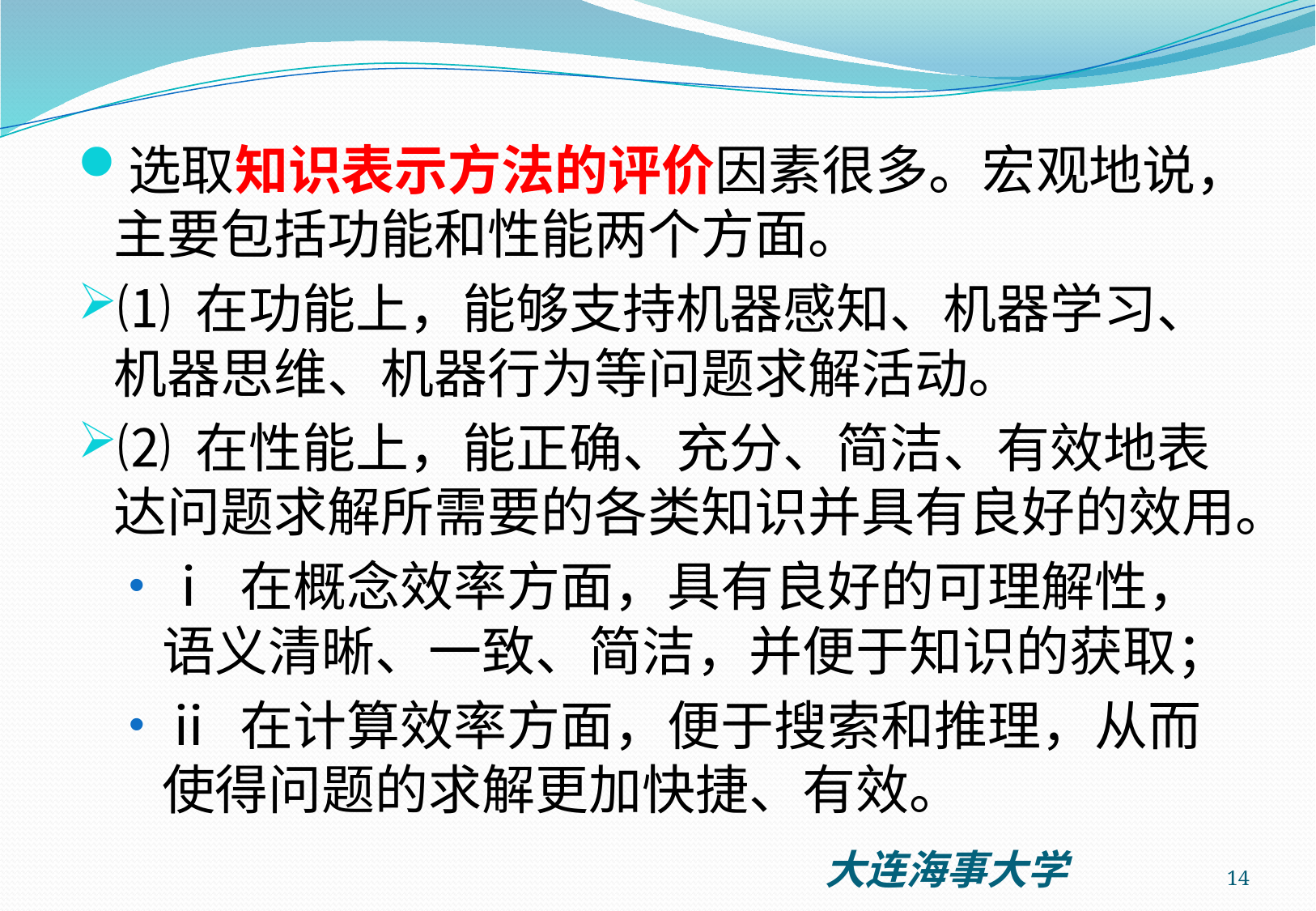

选取知识表示方法的评价因素很多。宏观地说，主要包括功能和性能两个方面。
⑴ 在功能上，能够支持机器感知、机器学习、机器思维、机器行为等问题求解活动。
⑵ 在性能上，能正确、充分、简洁、有效地表达问题求解所需要的各类知识并具有良好的效用。
ⅰ 在概念效率方面，具有良好的可理解性，语义清晰、一致、简洁，并便于知识的获取；
ⅱ 在计算效率方面，便于搜索和推理，从而使得问题的求解更加快捷、有效。

14